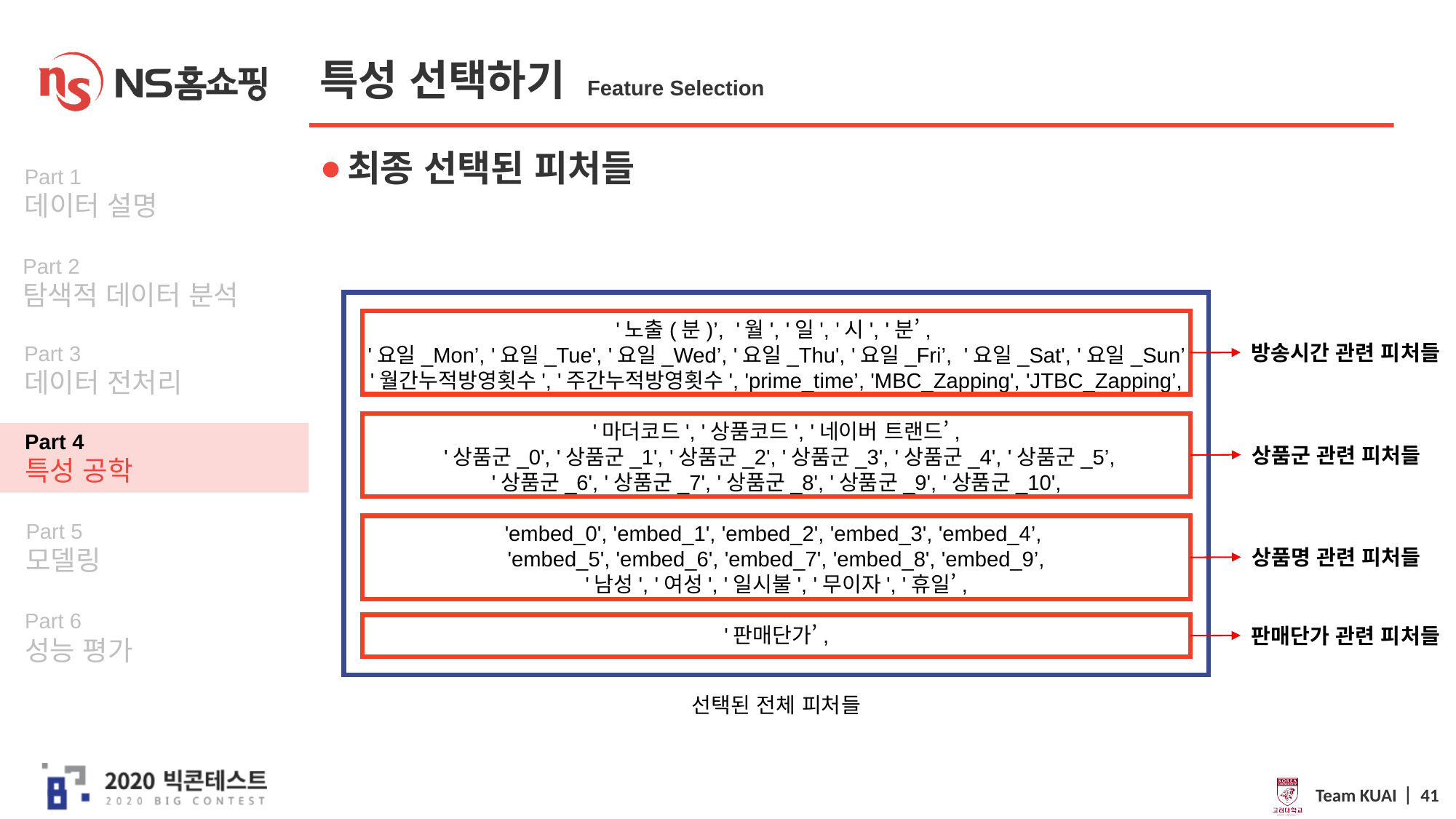

# 특성 선택하기 Feature Selection
최종 선택된 피처들

'노출(분)’,  '월', '일', '시', '분’,
'요일_Mon’, '요일_Tue', '요일_Wed’, '요일_Thu', '요일_Fri’,  '요일_Sat', '요일_Sun’
'월간누적방영횟수', '주간누적방영횟수', 'prime_time’, 'MBC_Zapping', 'JTBC_Zapping’,

'마더코드', '상품코드', '네이버 트랜드’,
 '상품군_0', '상품군_1', '상품군_2', '상품군_3', '상품군_4', '상품군_5’,
'상품군_6', '상품군_7', '상품군_8', '상품군_9', '상품군_10',

'embed_0', 'embed_1', 'embed_2', 'embed_3', 'embed_4’,
'embed_5', 'embed_6', 'embed_7', 'embed_8', 'embed_9’,
'남성', '여성', '일시불', '무이자', '휴일’,

'판매단가’,

방송시간 관련 피처들
상품군 관련 피처들
상품명 관련 피처들
판매단가 관련 피처들
선택된 전체 피처들
Team KUAI  ⎸ 41